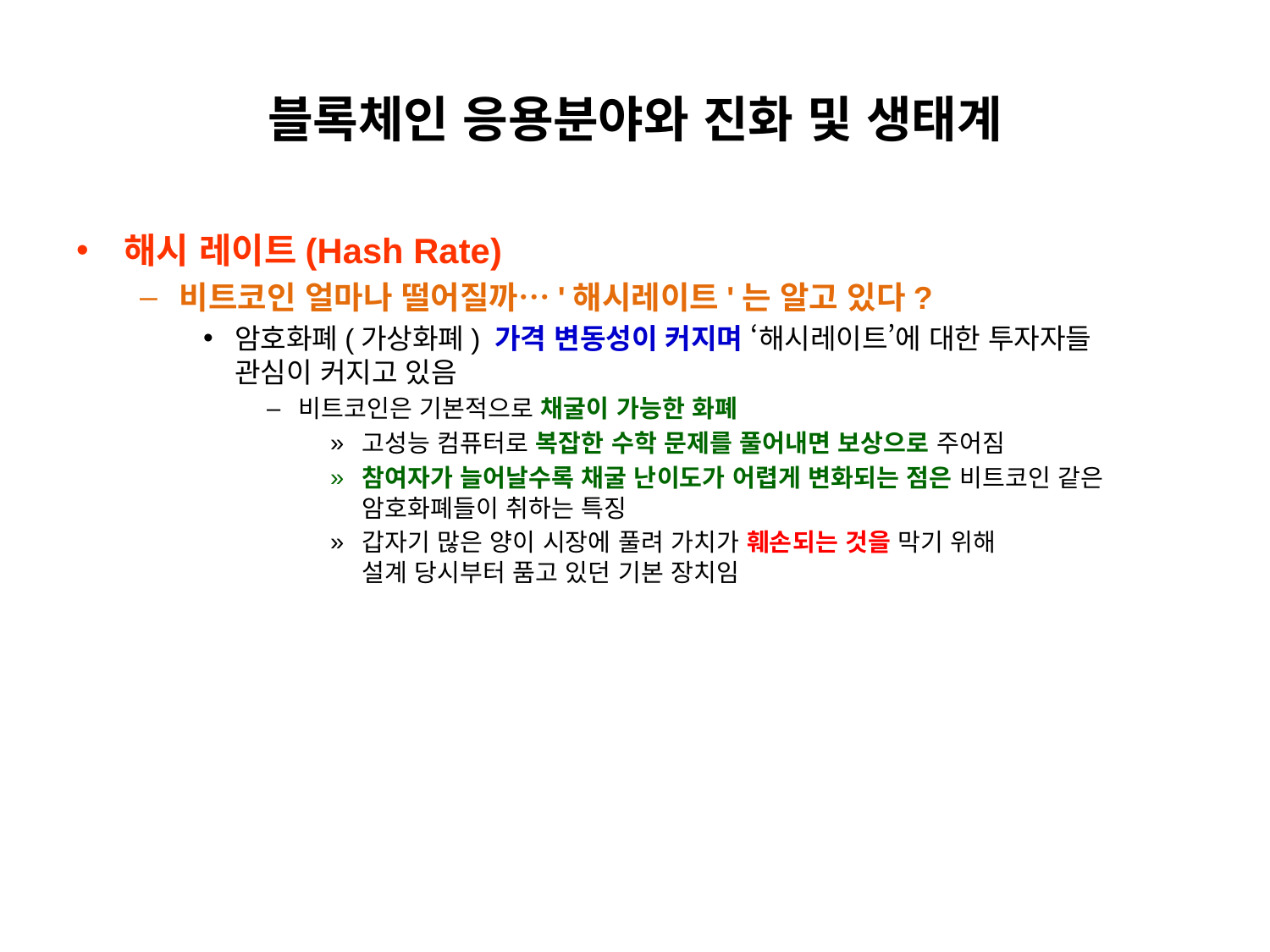

# 블록체인 응용분야와 진화 및 생태계
해시 레이트(Hash Rate)
비트코인 얼마나 떨어질까…'해시레이트'는 알고 있다?
암호화폐(가상화폐) 가격 변동성이 커지며 ‘해시레이트’에 대한 투자자들
관심이 커지고 있음
비트코인은 기본적으로 채굴이 가능한 화폐
고성능 컴퓨터로 복잡한 수학 문제를 풀어내면 보상으로 주어짐
참여자가 늘어날수록 채굴 난이도가 어렵게 변화되는 점은 비트코인 같은
암호화폐들이 취하는 특징
갑자기 많은 양이 시장에 풀려 가치가 훼손되는 것을 막기 위해
설계 당시부터 품고 있던 기본 장치임